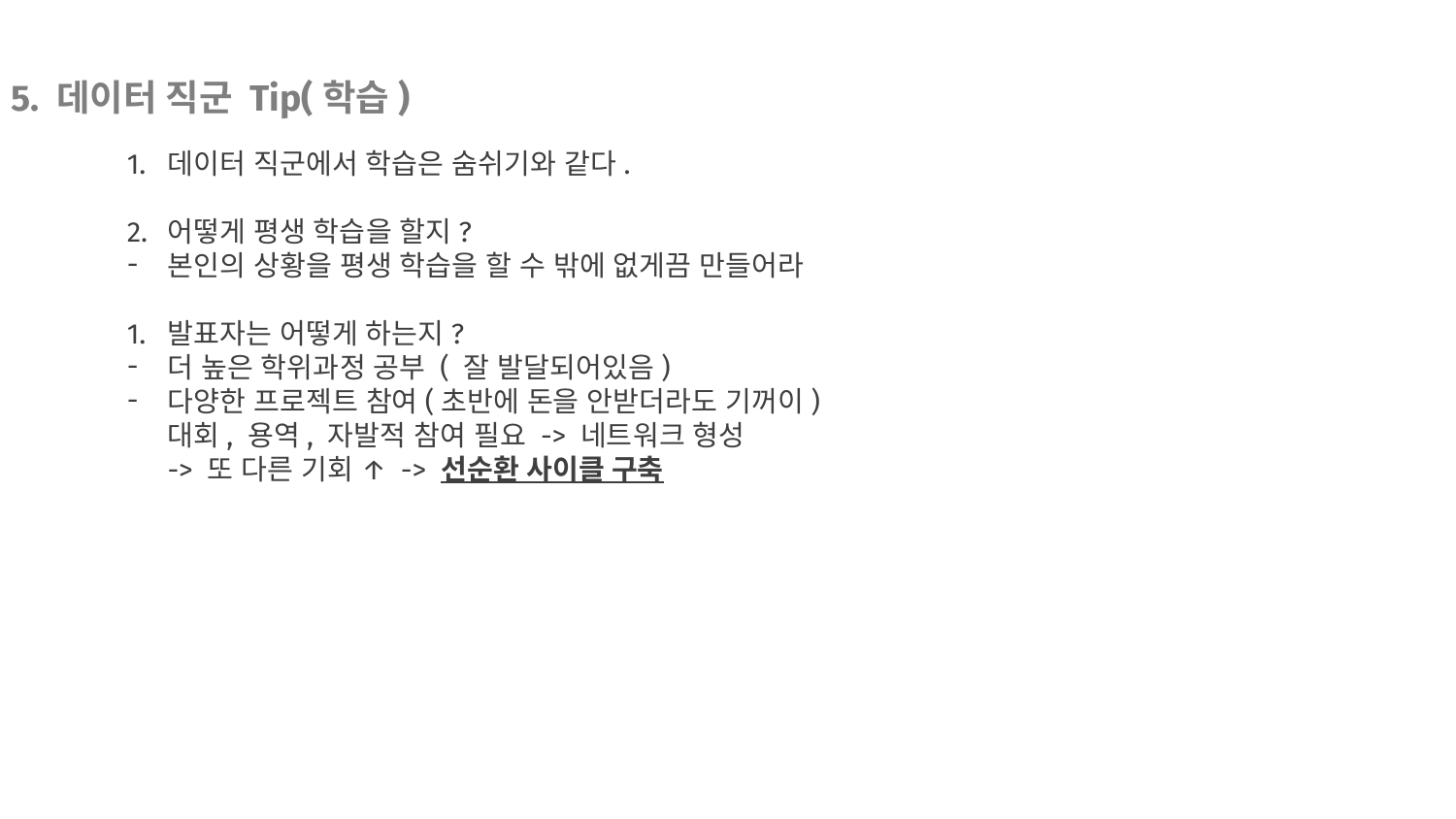

5. 데이터 직군 Tip(학습)
데이터 직군에서 학습은 숨쉬기와 같다.

어떻게 평생 학습을 할지?
본인의 상황을 평생 학습을 할 수 밖에 없게끔 만들어라

발표자는 어떻게 하는지?
더 높은 학위과정 공부 ( 잘 발달되어있음)
다양한 프로젝트 참여(초반에 돈을 안받더라도 기꺼이)
대회, 용역, 자발적 참여 필요 -> 네트워크 형성
-> 또 다른 기회 ↑ -> 선순환 사이클 구축